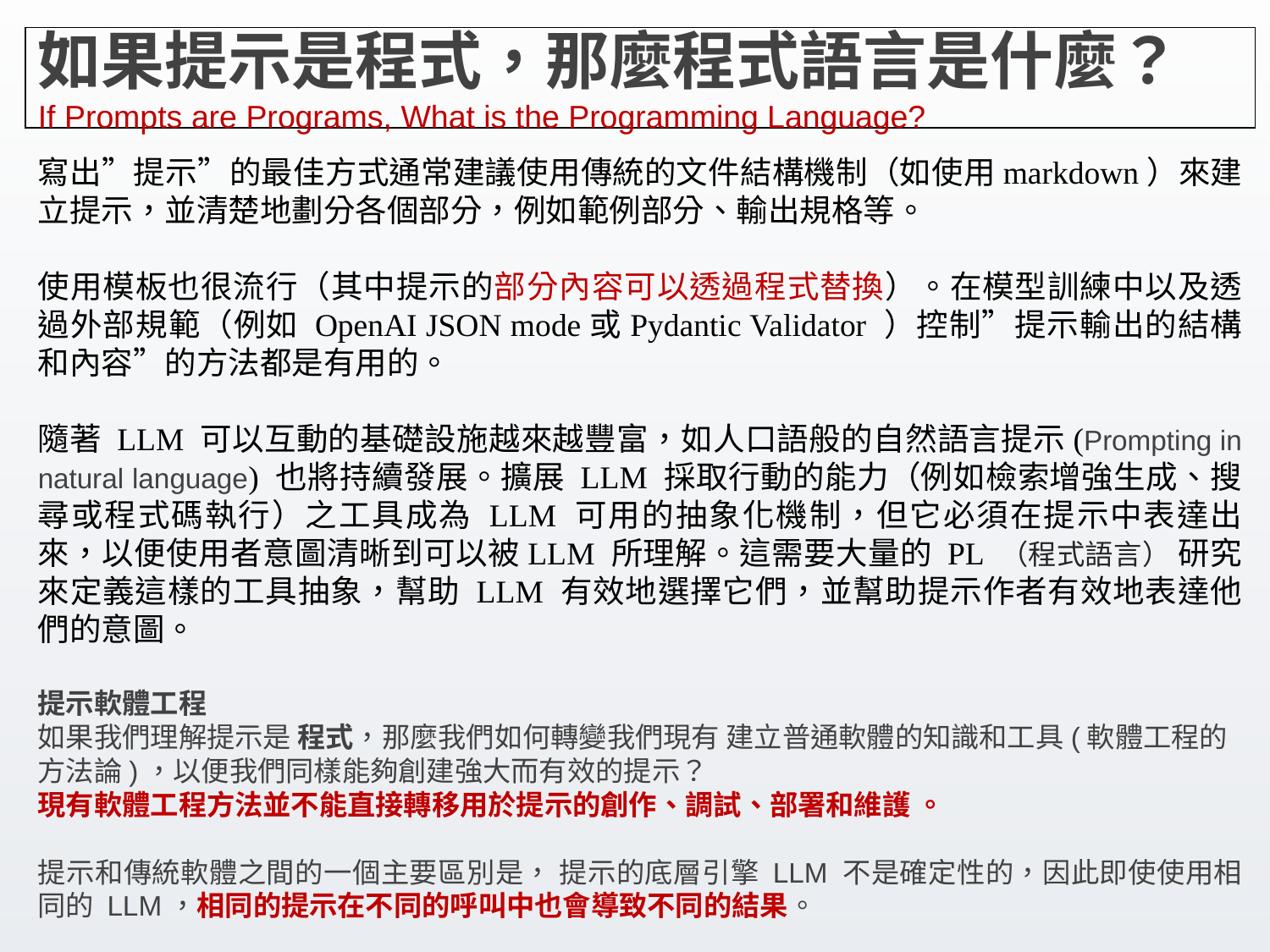

# 如果提示是程式，那麼程式語言是什麼？ If Prompts are Programs, What is the Programming Language?
寫出”提示”的最佳方式通常建議使用傳統的文件結構機制（如使用markdown）來建立提示，並清楚地劃分各個部分，例如範例部分、輸出規格等。

使用模板也很流行（其中提示的部分內容可以透過程式替換）。在模型訓練中以及透過外部規範（例如 OpenAI JSON mode或Pydantic Validator ）控制”提示輸出的結構和內容”的方法都是有用的。

隨著 LLM 可以互動的基礎設施越來越豐富，如人口語般的自然語言提示(Prompting in natural language) 也將持續發展。擴展 LLM 採取行動的能力（例如檢索增強生成、搜尋或程式碼執行）之工具成為 LLM 可用的抽象化機制，但它必須在提示中表達出來，以便使用者意圖清晰到可以被LLM 所理解。這需要大量的 PL （程式語言） 研究來定義這樣的工具抽象，幫助 LLM 有效地選擇它們，並幫助提示作者有效地表達他們的意圖。

提示軟體工程
如果我們理解提示是 程式，那麼我們如何轉變我們現有 建立普通軟體的知識和工具(軟體工程的方法論)，以便我們同樣能夠創建強大而有效的提示？
現有軟體工程方法並不能直接轉移用於提示的創作、調試、部署和維護 。

提示和傳統軟體之間的一個主要區別是， 提示的底層引擎 LLM 不是確定性的，因此即使使用相同的 LLM，相同的提示在不同的呼叫中也會導致不同的結果。